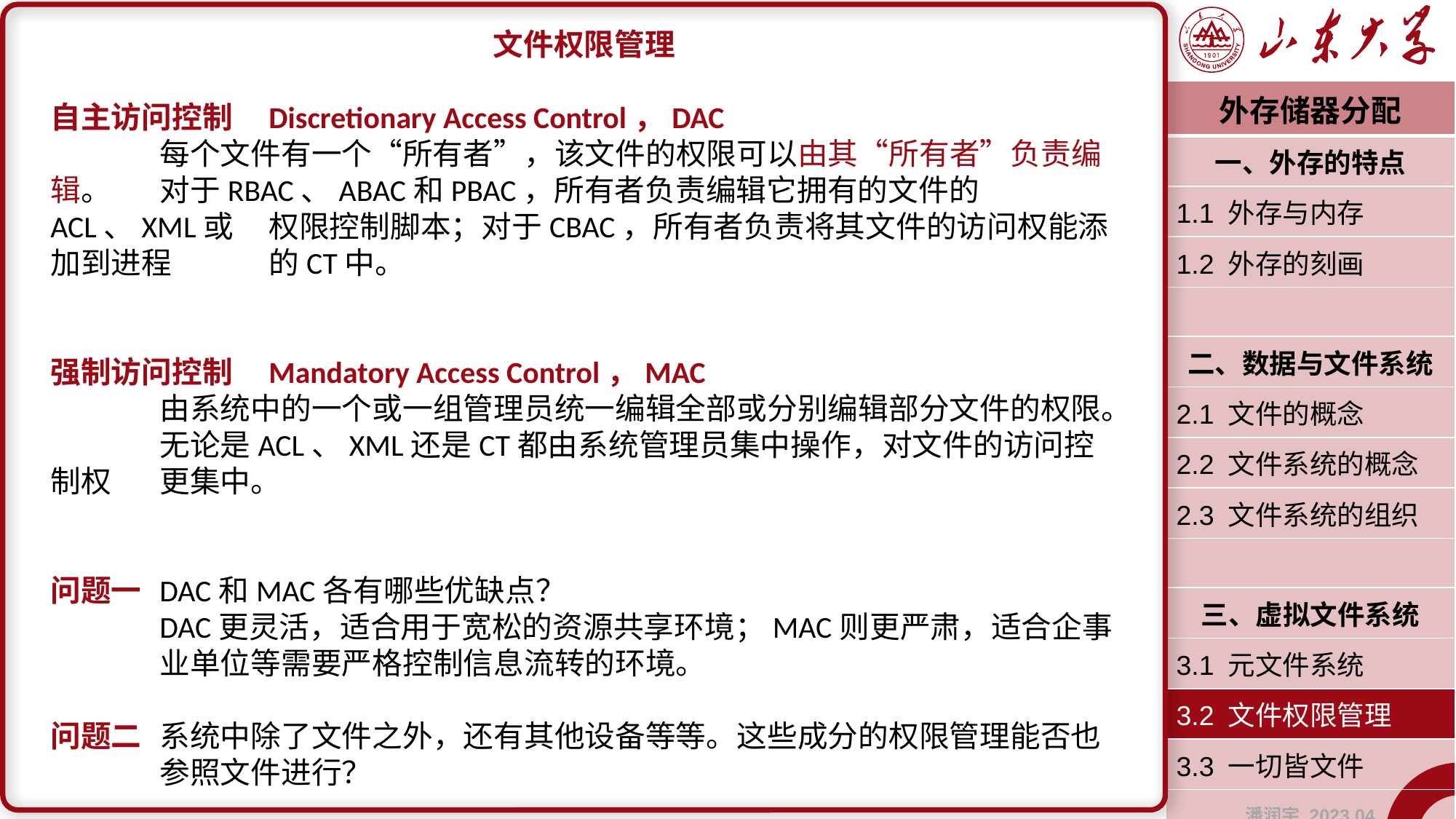

文件权限管理

自主访问控制	Discretionary Access Control，DAC
	每个文件有一个“所有者”，该文件的权限可以由其“所有者”负责编辑。	对于RBAC、ABAC和PBAC，所有者负责编辑它拥有的文件的ACL、XML或	权限控制脚本；对于CBAC，所有者负责将其文件的访问权能添加到进程	的CT中。

强制访问控制	Mandatory Access Control，MAC
	由系统中的一个或一组管理员统一编辑全部或分别编辑部分文件的权限。	无论是ACL、XML还是CT都由系统管理员集中操作，对文件的访问控制权	更集中。

问题一	DAC和MAC各有哪些优缺点？
	DAC更灵活，适合用于宽松的资源共享环境；MAC则更严肃，适合企事	业单位等需要严格控制信息流转的环境。

问题二	系统中除了文件之外，还有其他设备等等。这些成分的权限管理能否也	参照文件进行？
| 外存储器分配 |
| --- |
| 一、外存的特点 |
| 1.1 外存与内存 |
| 1.2 外存的刻画 |
|  |
| 二、数据与文件系统 |
| 2.1 文件的概念 |
| 2.2 文件系统的概念 |
| 2.3 文件系统的组织 |
|  |
| 三、虚拟文件系统 |
| 3.1 元文件系统 |
| 3.2 文件权限管理 |
| 3.3 一切皆文件 |
| 潘润宇 2023.04 |